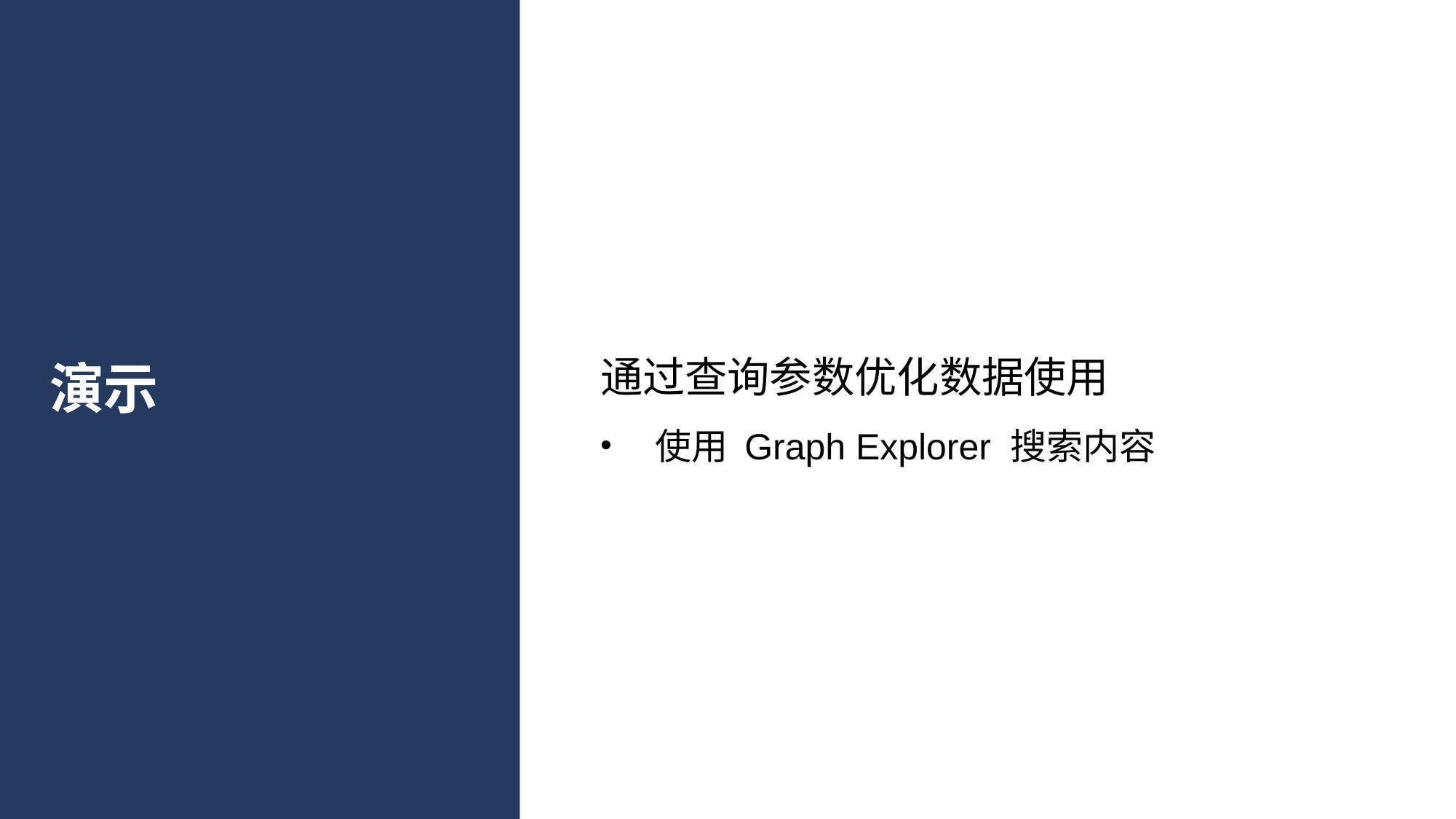

通过查询参数优化数据使用
使用 Graph Explorer 搜索内容
# 演示